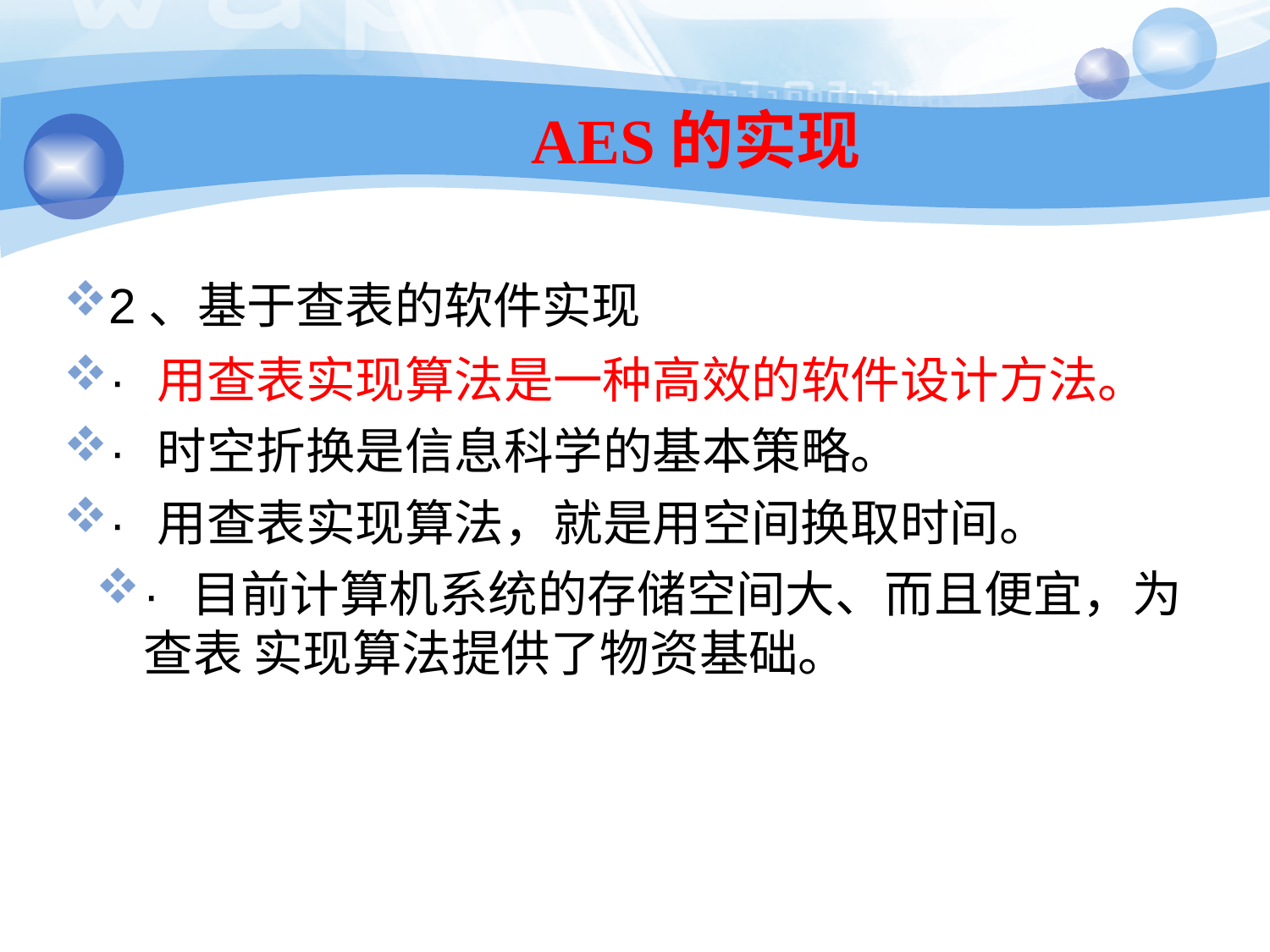

175
# AES的实现
2、基于查表的软件实现
· 用查表实现算法是一种高效的软件设计方法。
· 时空折换是信息科学的基本策略。
· 用查表实现算法，就是用空间换取时间。
· 目前计算机系统的存储空间大、而且便宜，为查表 实现算法提供了物资基础。